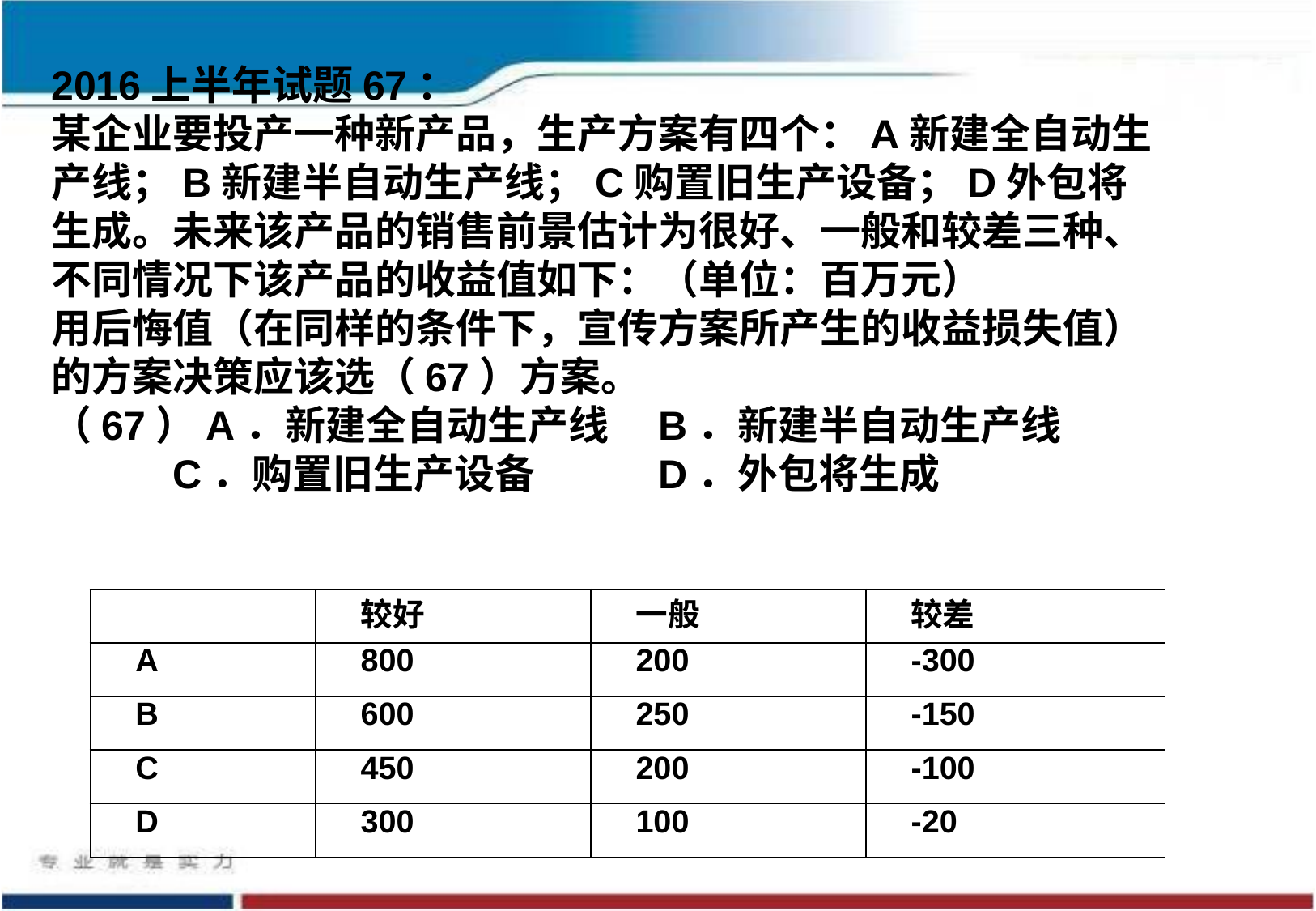

2016上半年试题67：
某企业要投产一种新产品，生产方案有四个：A新建全自动生产线；B新建半自动生产线；C购置旧生产设备；D外包将生成。未来该产品的销售前景估计为很好、一般和较差三种、不同情况下该产品的收益值如下：（单位：百万元）
用后悔值（在同样的条件下，宣传方案所产生的收益损失值）的方案决策应该选（67）方案。
（67）A．新建全自动生产线	B．新建半自动生产线
	C．购置旧生产设备		D．外包将生成
|  | 较好 | 一般 | 较差 |
| --- | --- | --- | --- |
| A | 800 | 200 | -300 |
| B | 600 | 250 | -150 |
| C | 450 | 200 | -100 |
| D | 300 | 100 | -20 |